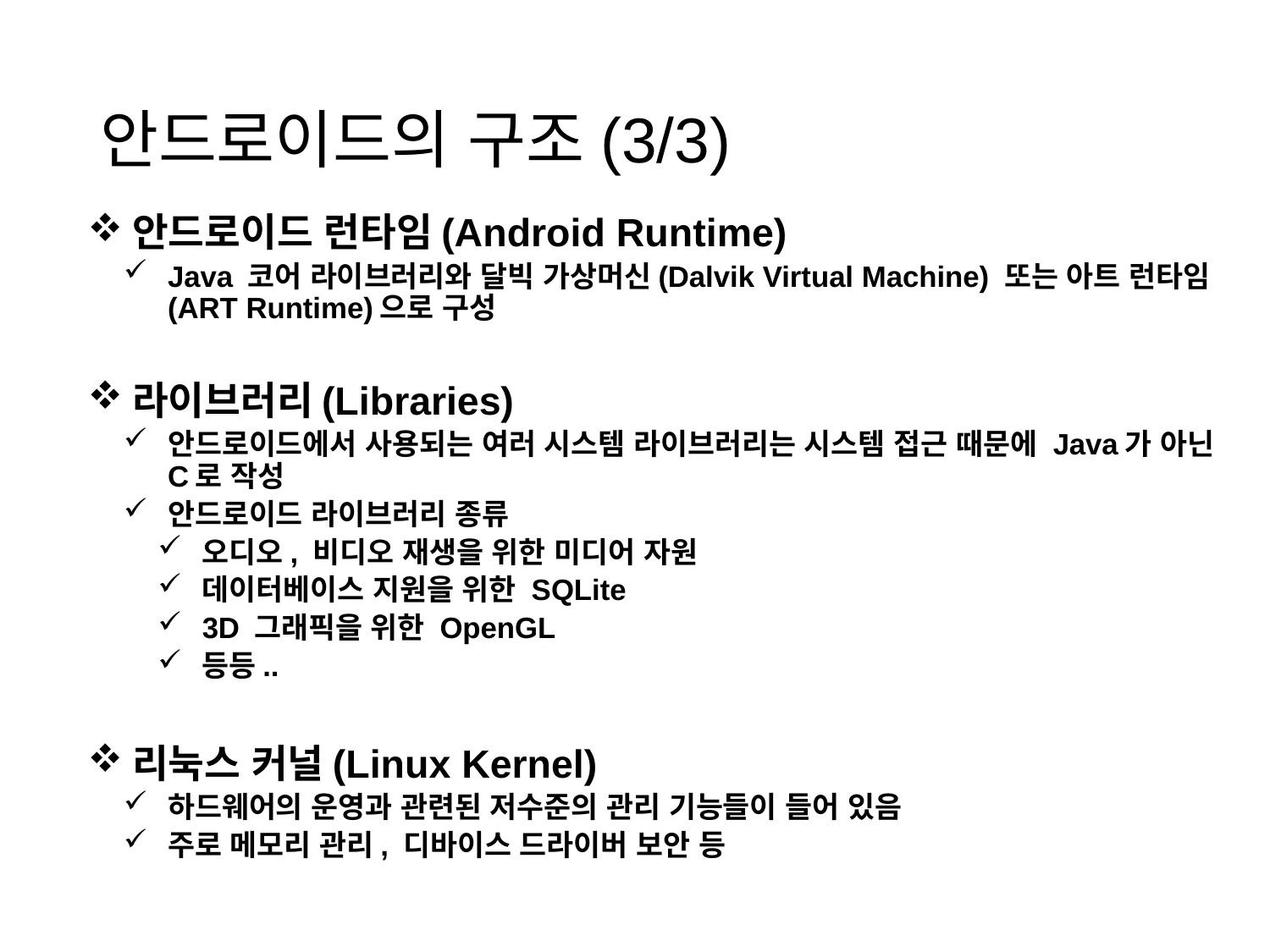

# 안드로이드의 구조(3/3)
안드로이드 런타임(Android Runtime)
Java 코어 라이브러리와 달빅 가상머신(Dalvik Virtual Machine) 또는 아트 런타임(ART Runtime)으로 구성

라이브러리(Libraries)
안드로이드에서 사용되는 여러 시스템 라이브러리는 시스템 접근 때문에 Java가 아닌 C로 작성
안드로이드 라이브러리 종류
오디오, 비디오 재생을 위한 미디어 자원
데이터베이스 지원을 위한 SQLite
3D 그래픽을 위한 OpenGL
등등..

리눅스 커널(Linux Kernel)
하드웨어의 운영과 관련된 저수준의 관리 기능들이 들어 있음
주로 메모리 관리, 디바이스 드라이버 보안 등